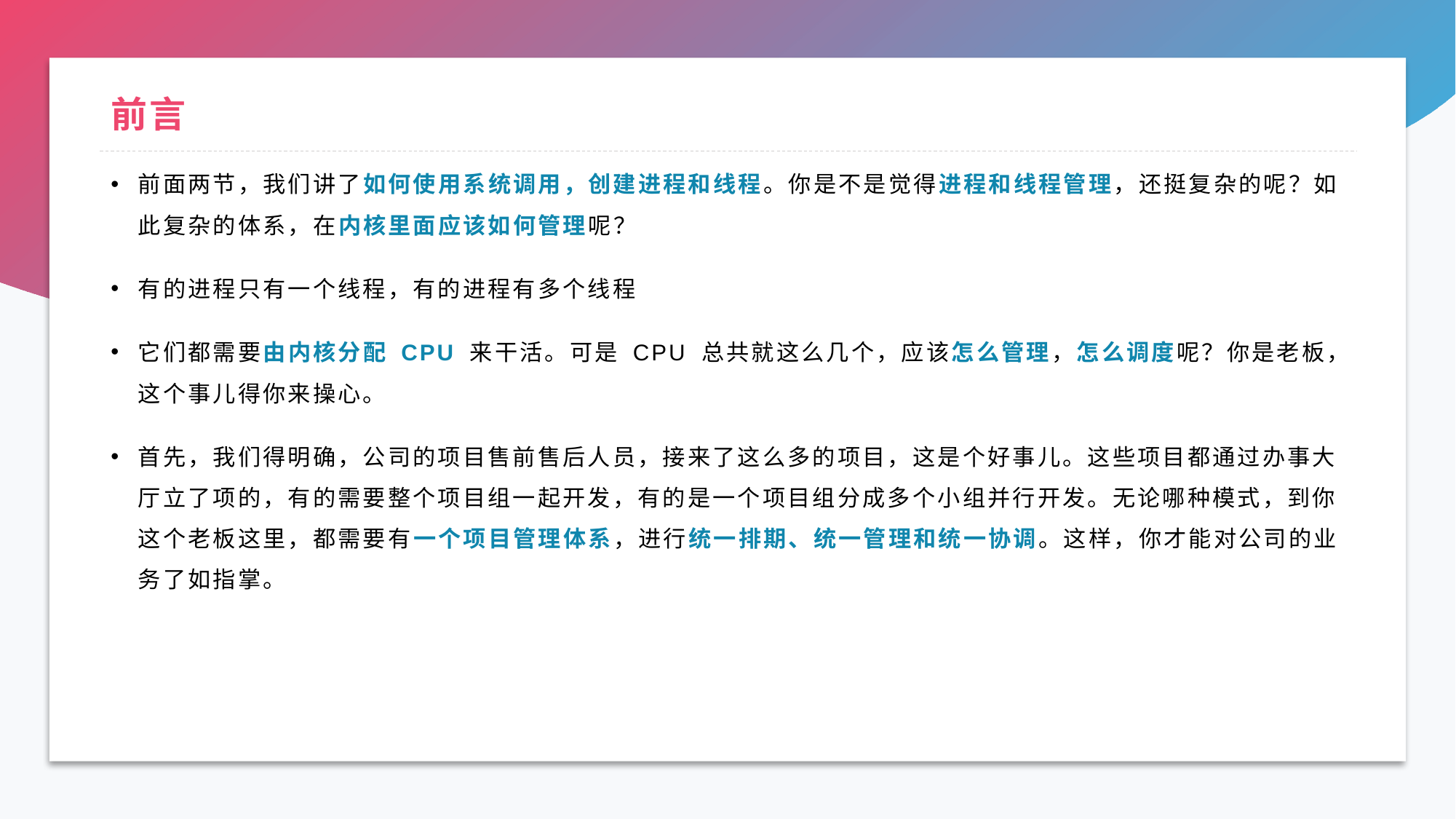

# 前言
前面两节，我们讲了如何使用系统调用，创建进程和线程。你是不是觉得进程和线程管理，还挺复杂的呢？如此复杂的体系，在内核里面应该如何管理呢？
有的进程只有一个线程，有的进程有多个线程
它们都需要由内核分配 CPU 来干活。可是 CPU 总共就这么几个，应该怎么管理，怎么调度呢？你是老板，这个事儿得你来操心。
首先，我们得明确，公司的项目售前售后人员，接来了这么多的项目，这是个好事儿。这些项目都通过办事大厅立了项的，有的需要整个项目组一起开发，有的是一个项目组分成多个小组并行开发。无论哪种模式，到你这个老板这里，都需要有一个项目管理体系，进行统一排期、统一管理和统一协调。这样，你才能对公司的业务了如指掌。